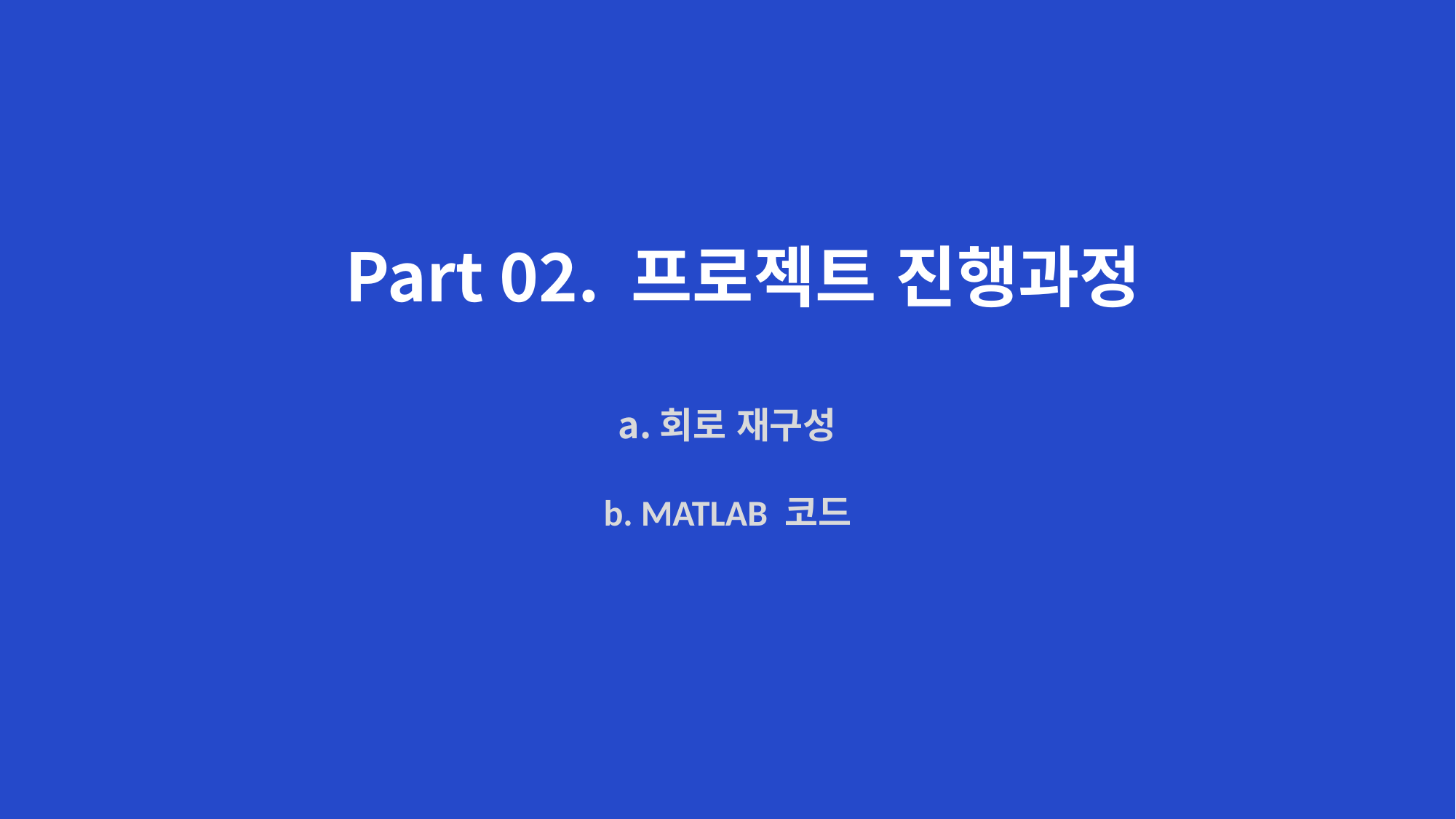

# Part 02. 프로젝트 진행과정
회로 재구성

b. MATLAB 코드